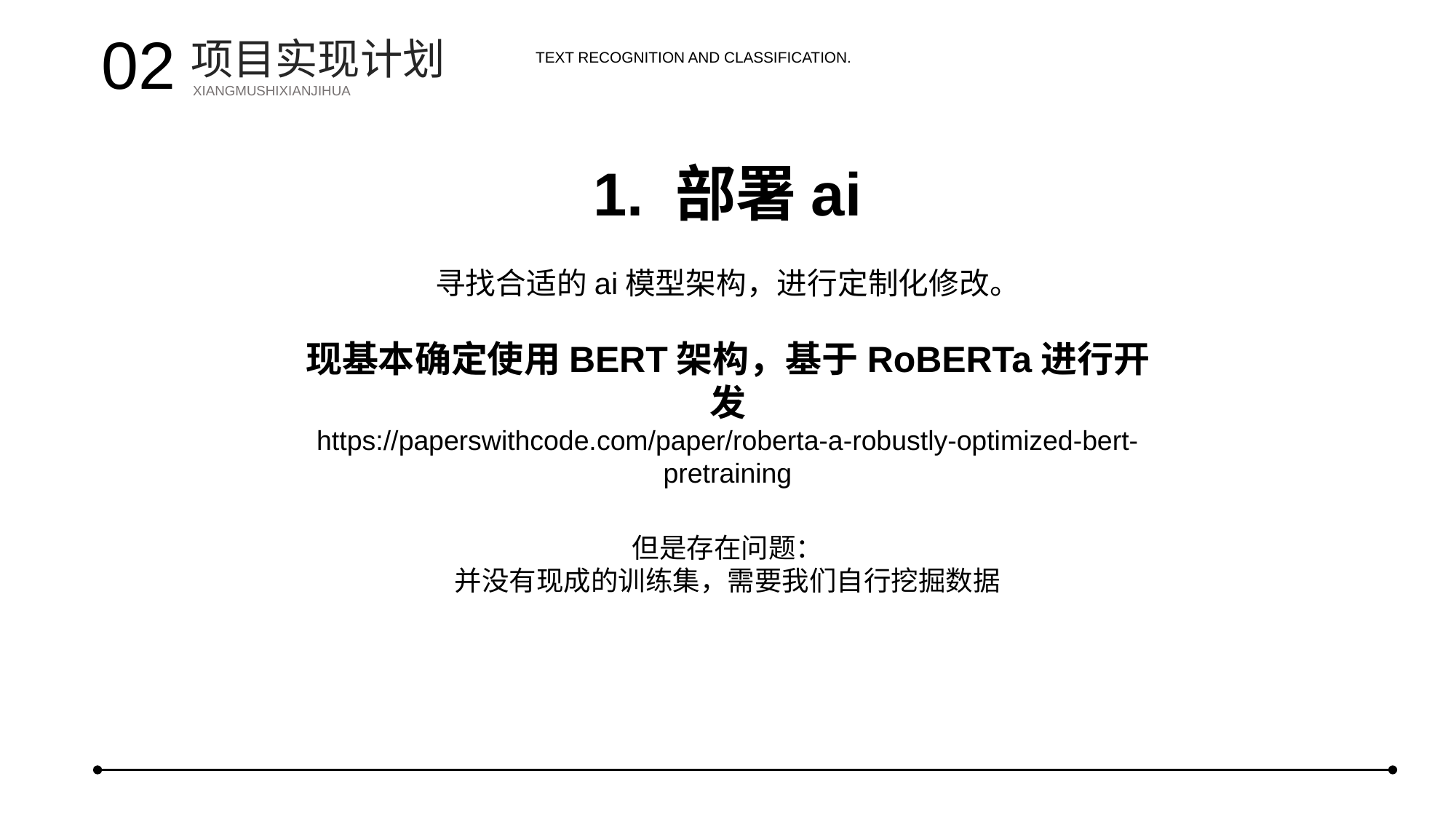

02
项目实现计划
XIANGMUSHIXIANJIHUA
Text recognition and classification.
1. 部署ai

寻找合适的ai模型架构，进行定制化修改。
现基本确定使用BERT架构，基于RoBERTa进行开发
https://paperswithcode.com/paper/roberta-a-robustly-optimized-bert-pretraining
但是存在问题：
并没有现成的训练集，需要我们自行挖掘数据